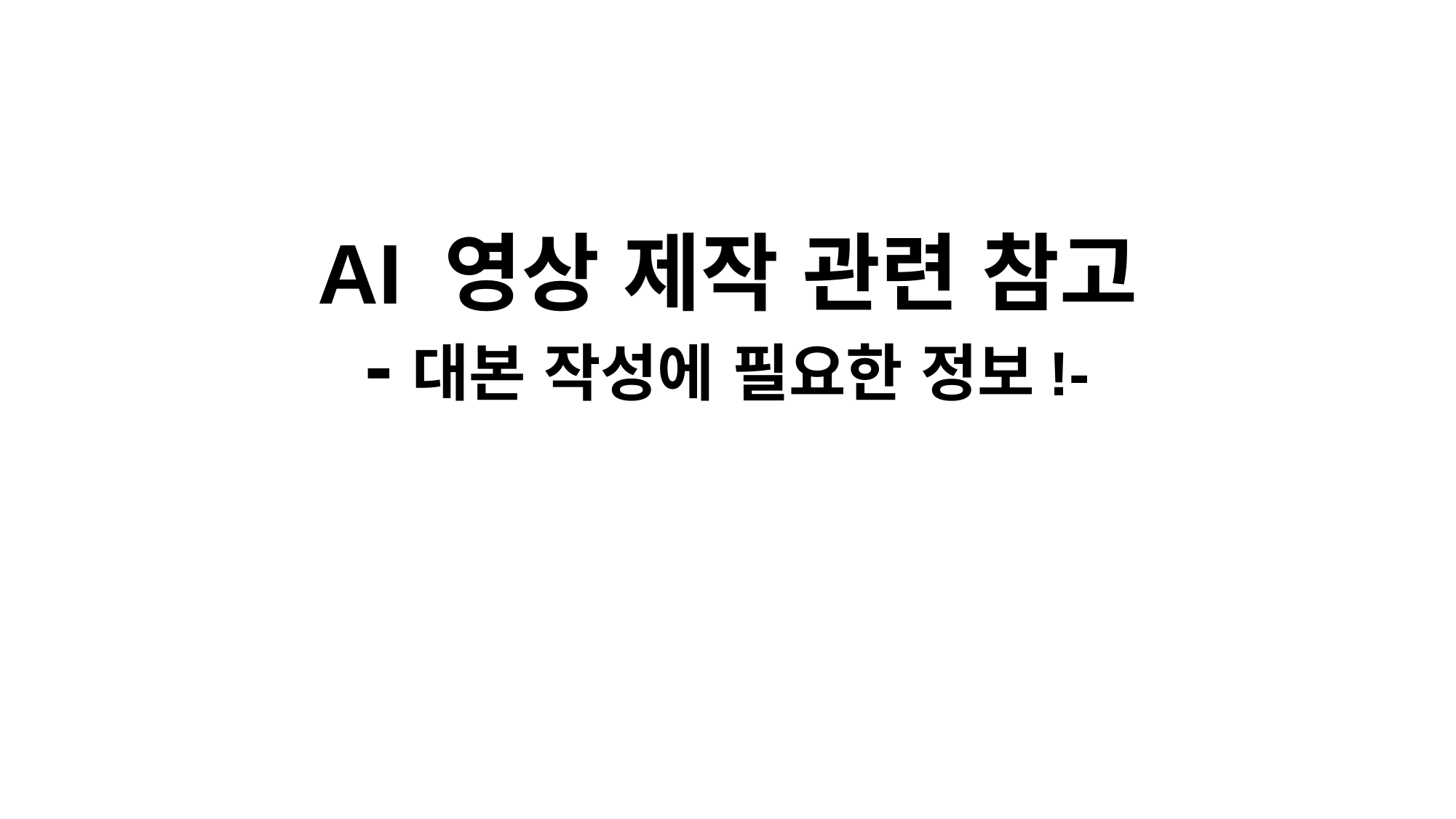

# AI 영상 제작 관련 참고 -대본 작성에 필요한 정보!-